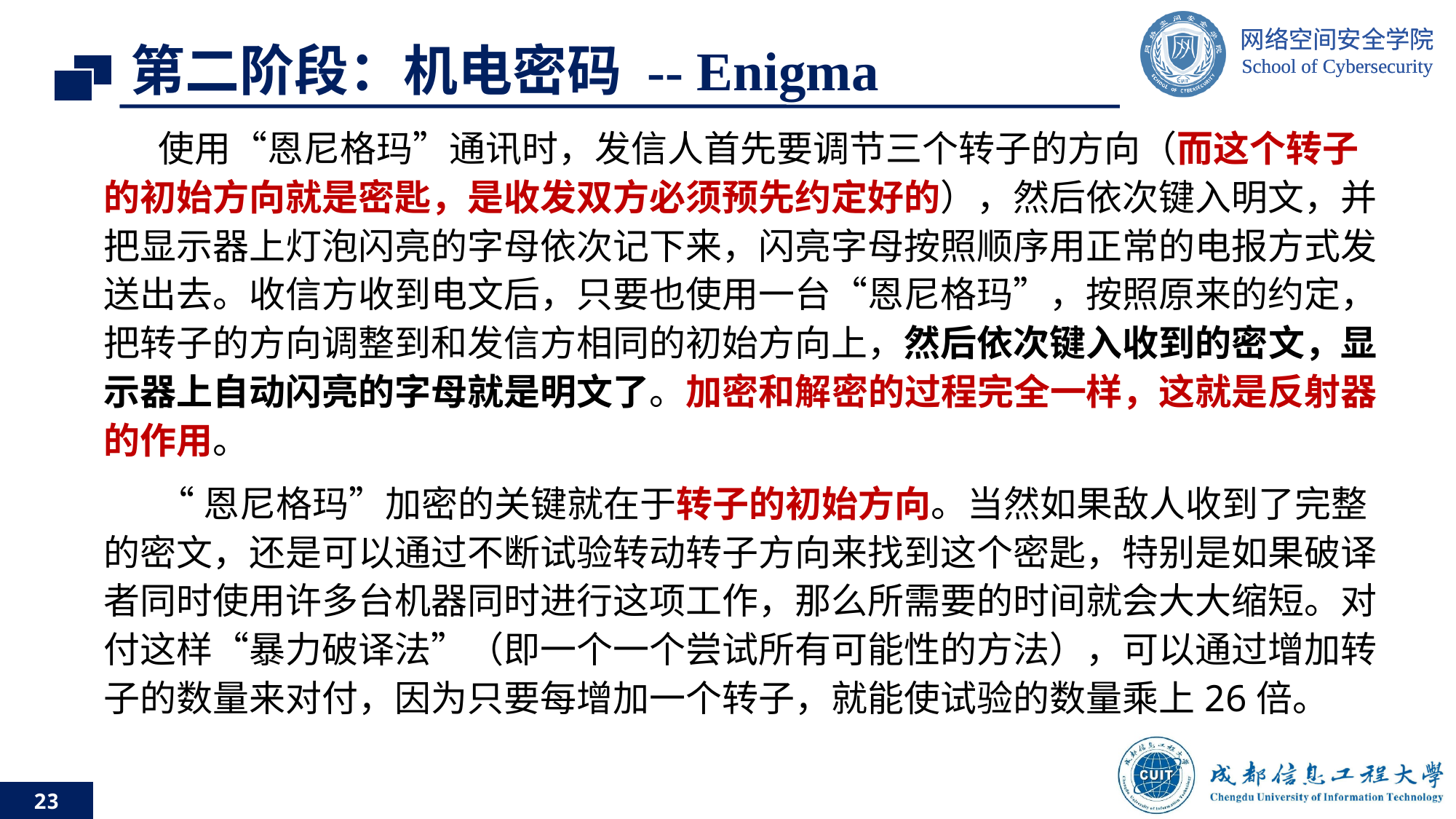

# 第二阶段：机电密码 -- Enigma
使用“恩尼格玛”通讯时，发信人首先要调节三个转子的方向（而这个转子的初始方向就是密匙，是收发双方必须预先约定好的），然后依次键入明文，并把显示器上灯泡闪亮的字母依次记下来，闪亮字母按照顺序用正常的电报方式发送出去。收信方收到电文后，只要也使用一台“恩尼格玛”，按照原来的约定，把转子的方向调整到和发信方相同的初始方向上，然后依次键入收到的密文，显示器上自动闪亮的字母就是明文了。加密和解密的过程完全一样，这就是反射器的作用。
“恩尼格玛”加密的关键就在于转子的初始方向。当然如果敌人收到了完整的密文，还是可以通过不断试验转动转子方向来找到这个密匙，特别是如果破译者同时使用许多台机器同时进行这项工作，那么所需要的时间就会大大缩短。对付这样“暴力破译法”（即一个一个尝试所有可能性的方法），可以通过增加转子的数量来对付，因为只要每增加一个转子，就能使试验的数量乘上26倍。
23